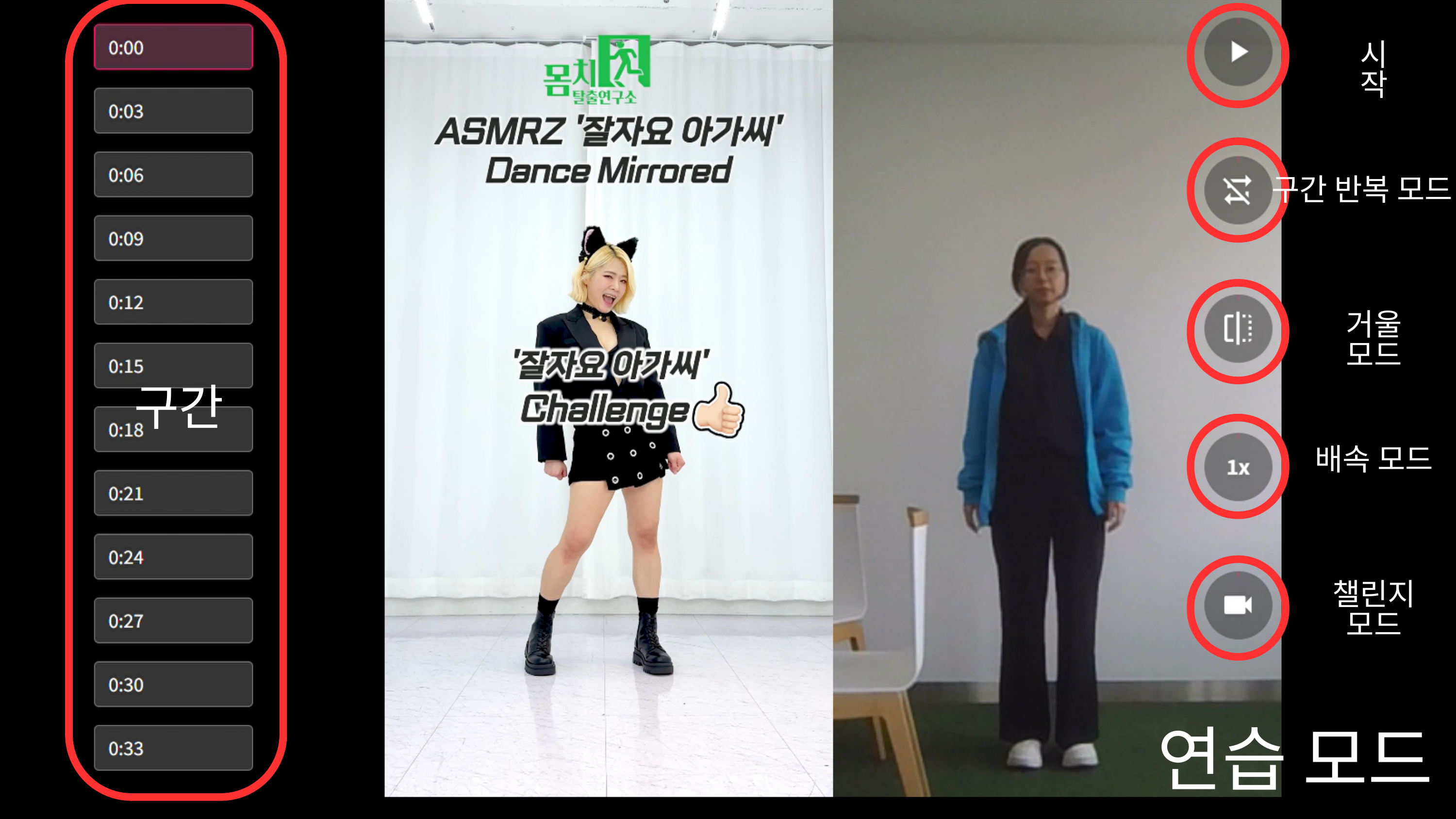

시작

구간 반복 모드

거울 모드
구간

배속 모드

챌린지 모드
연습 모드